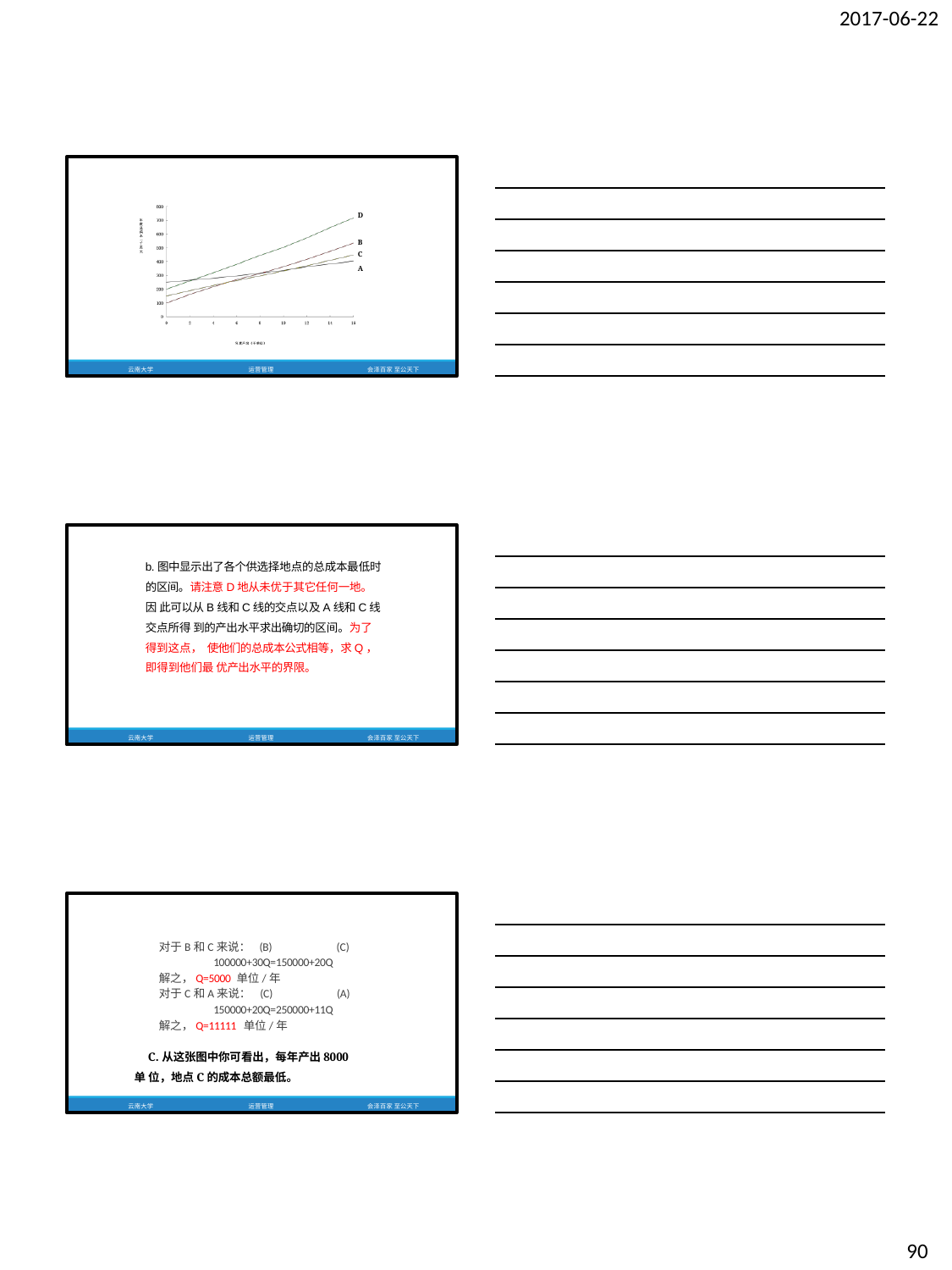

2017-06-22

D

B
C  A

云南大学
运营管理
会泽百家 至公天下

b.图中显示出了各个供选择地点的总成本最低时 的区间。请注意D地从未优于其它任何一地。因 此可以从B线和C线的交点以及A线和C线交点所得 到的产出水平求出确切的区间。为了得到这点，  使他们的总成本公式相等，求Q，即得到他们最 优产出水平的界限。

云南大学
运营管理
会泽百家 至公天下

对于B和C来说：  (B)	(C)
100000+30Q=150000+20Q
解之，Q=5000 单位/年
对于C和A来说：  (C)	(A)
150000+20Q=250000+11Q
解之，Q=11111 单位/年

C.从这张图中你可看出，每年产出8000单 位，地点C的成本总额最低。

云南大学
运营管理
会泽百家 至公天下

90